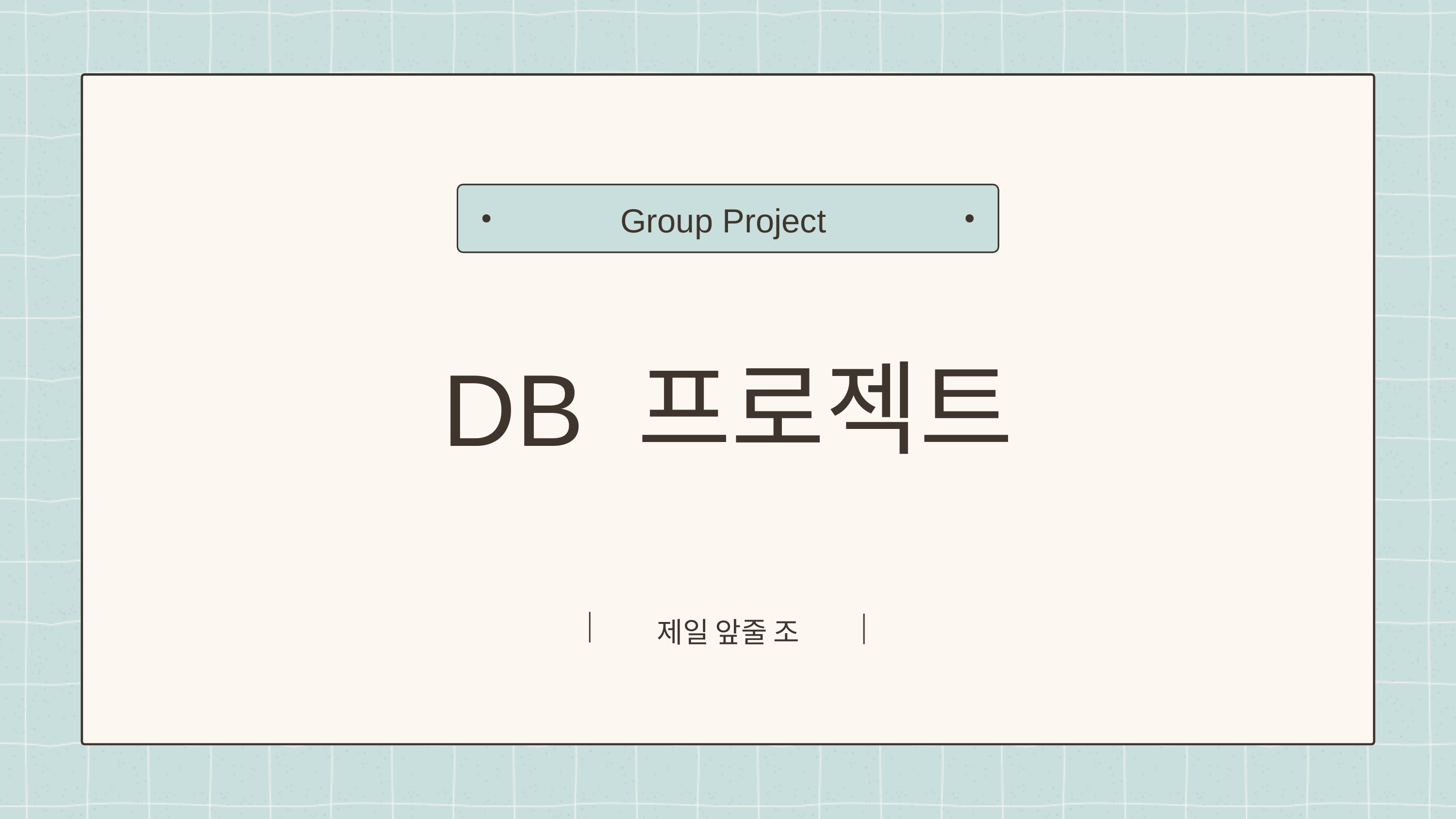

Group Project

DB 프로젝트
제일 앞줄 조